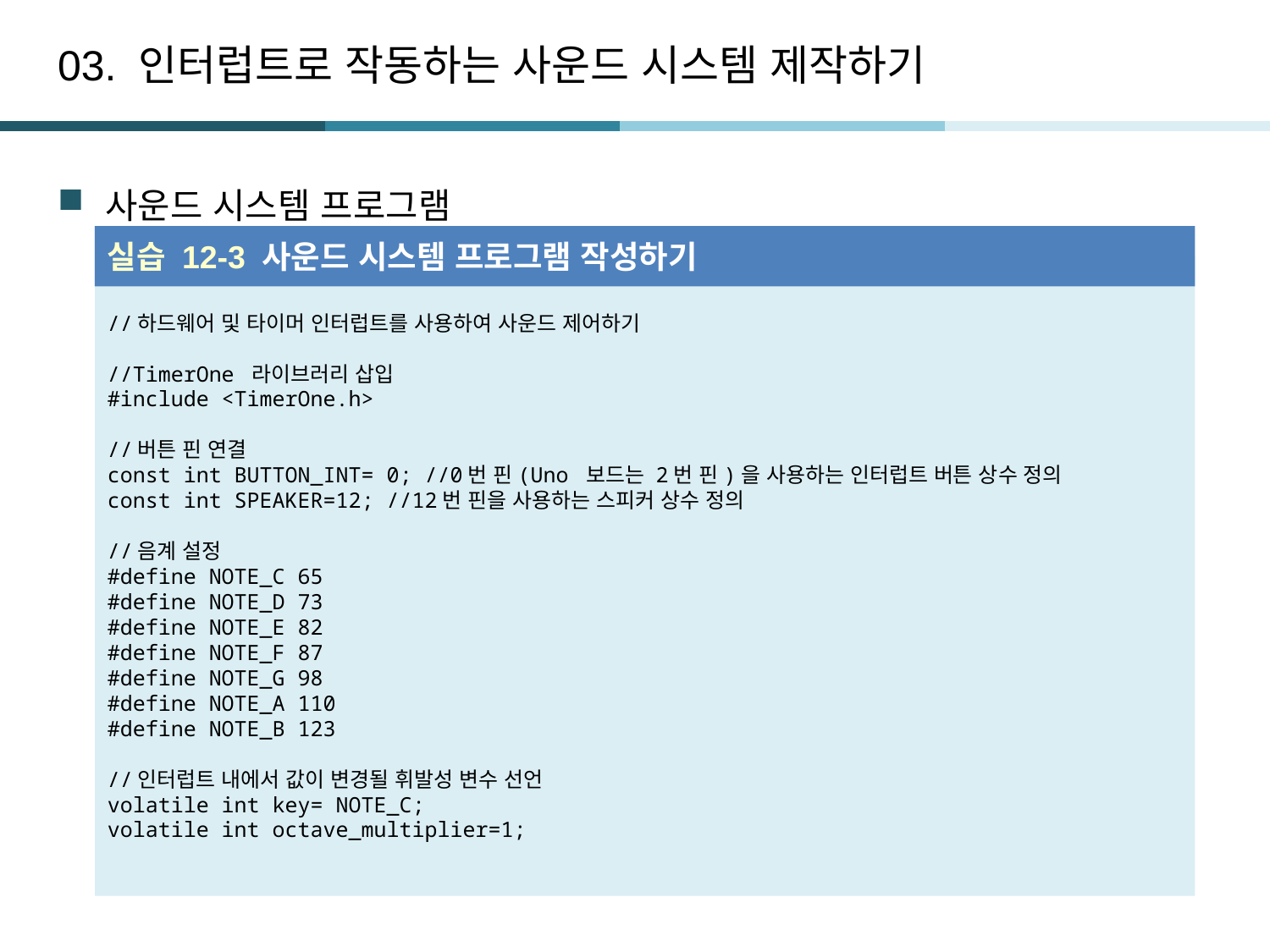

# 03. 인터럽트로 작동하는 사운드 시스템 제작하기
사운드 시스템 프로그램
실습 12-3 사운드 시스템 프로그램 작성하기
//하드웨어 및 타이머 인터럽트를 사용하여 사운드 제어하기

//TimerOne 라이브러리 삽입
#include <TimerOne.h>

//버튼 핀 연결
const int BUTTON_INT= 0; //0번 핀(Uno 보드는 2번 핀)을 사용하는 인터럽트 버튼 상수 정의
const int SPEAKER=12; //12번 핀을 사용하는 스피커 상수 정의

//음계 설정
#define NOTE_C 65
#define NOTE_D 73
#define NOTE_E 82
#define NOTE_F 87
#define NOTE_G 98
#define NOTE_A 110
#define NOTE_B 123

//인터럽트 내에서 값이 변경될 휘발성 변수 선언
volatile int key= NOTE_C;
volatile int octave_multiplier=1;